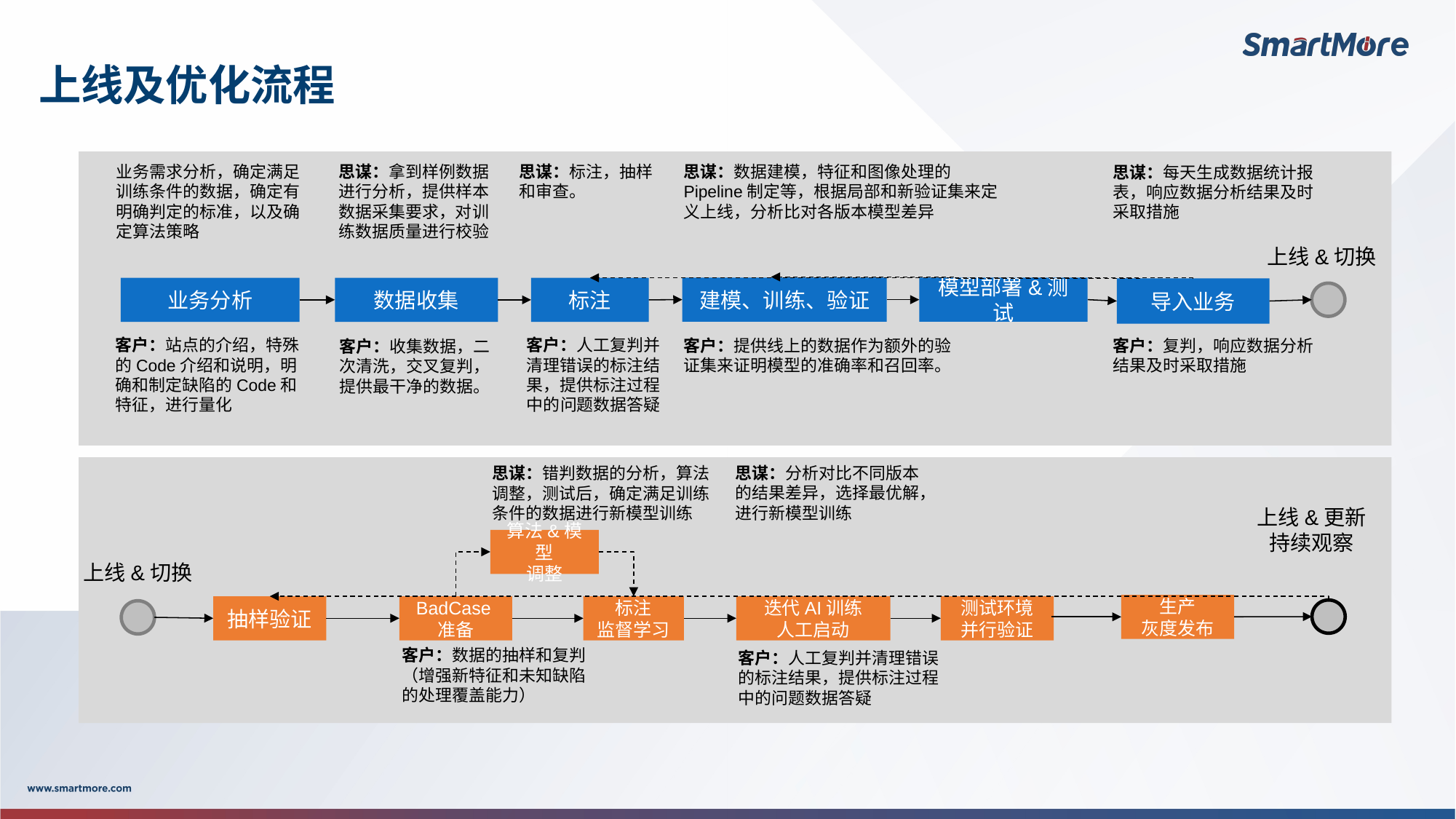

# 上线及优化流程

业务需求分析，确定满足训练条件的数据，确定有明确判定的标准，以及确定算法策略
思谋：数据建模，特征和图像处理的Pipeline制定等，根据局部和新验证集来定义上线，分析比对各版本模型差异
思谋：拿到样例数据进行分析，提供样本数据采集要求，对训练数据质量进行校验
思谋：标注，抽样和审查。
思谋：每天生成数据统计报表，响应数据分析结果及时采取措施
上线&切换
建模、训练、验证
模型部署&测试
业务分析
数据收集
标注
导入业务

客户：站点的介绍，特殊的Code介绍和说明，明确和制定缺陷的Code和特征，进行量化
客户：人工复判并清理错误的标注结果，提供标注过程中的问题数据答疑
客户：提供线上的数据作为额外的验证集来证明模型的准确率和召回率。
客户：复判，响应数据分析结果及时采取措施
客户：收集数据，二次清洗，交叉复判，提供最干净的数据。
思谋：分析对比不同版本的结果差异，选择最优解，进行新模型训练

思谋：错判数据的分析，算法调整，测试后，确定满足训练条件的数据进行新模型训练
上线&更新
持续观察
算法&模型
调整
上线&切换
生产
灰度发布
抽样验证
BadCase准备
标注
监督学习
迭代AI训练
人工启动
测试环境
并行验证

客户：数据的抽样和复判（增强新特征和未知缺陷的处理覆盖能力）
客户：人工复判并清理错误的标注结果，提供标注过程中的问题数据答疑